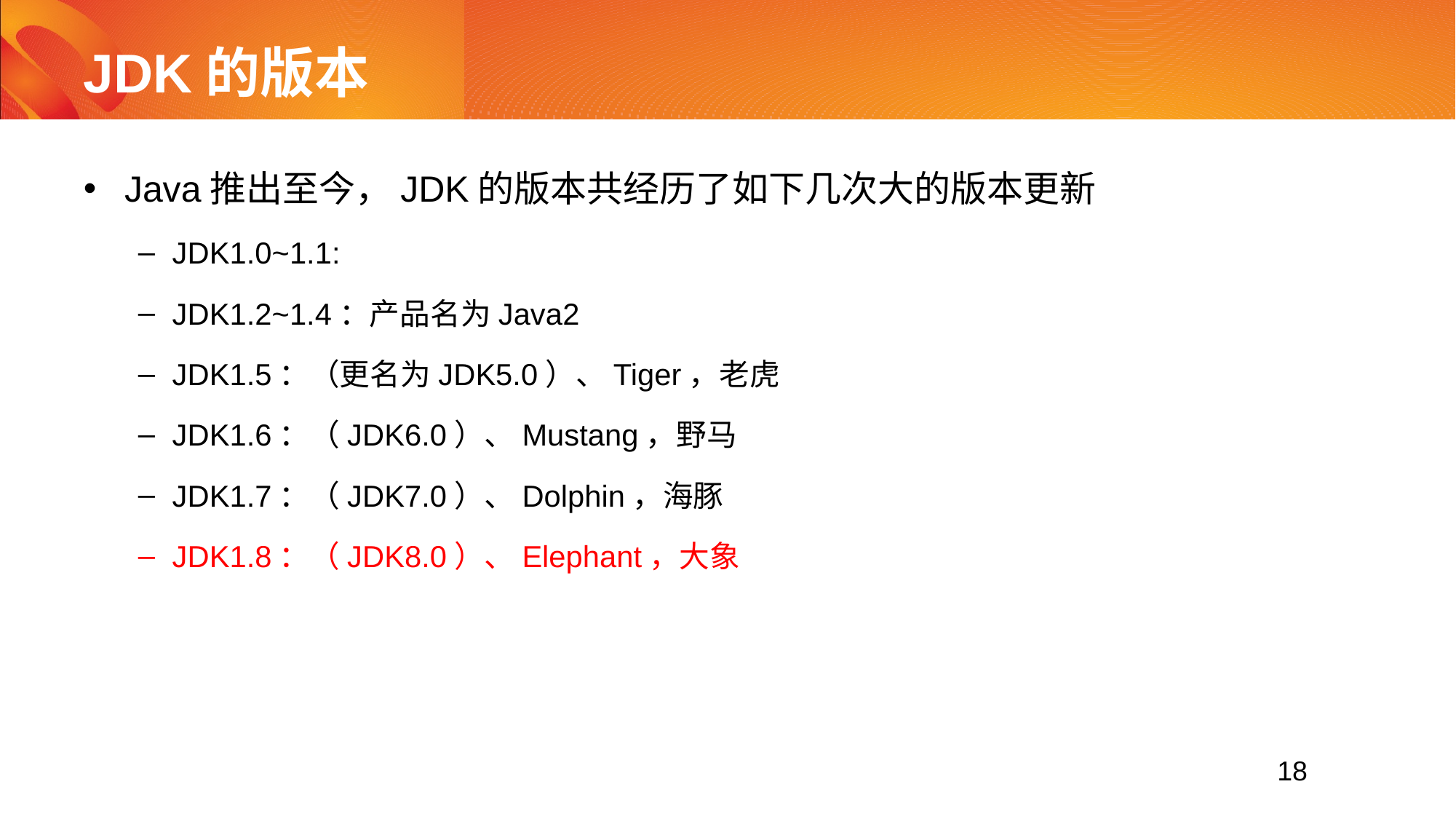

# JDK的版本
Java推出至今，JDK的版本共经历了如下几次大的版本更新
JDK1.0~1.1:
JDK1.2~1.4：产品名为Java2
JDK1.5：（更名为JDK5.0）、Tiger，老虎
JDK1.6：（JDK6.0）、Mustang，野马
JDK1.7：（JDK7.0）、Dolphin，海豚
JDK1.8：（JDK8.0）、Elephant，大象